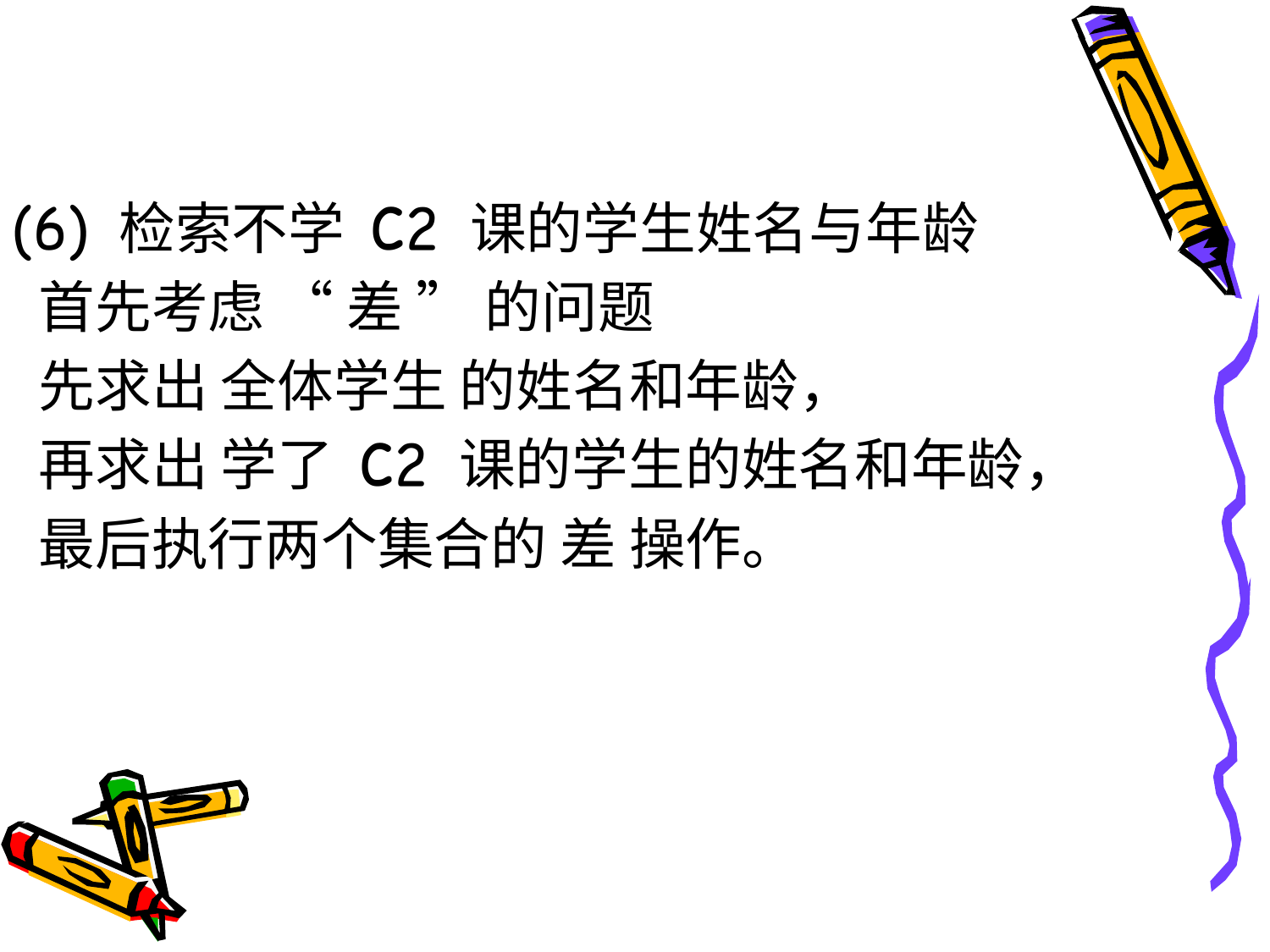

#
(6) 检索不学 C2 课的学生姓名与年龄
 首先考虑 “ 差 ” 的问题
 先求出 全体学生 的姓名和年龄，
 再求出 学了 C2 课的学生的姓名和年龄，
 最后执行两个集合的 差 操作。